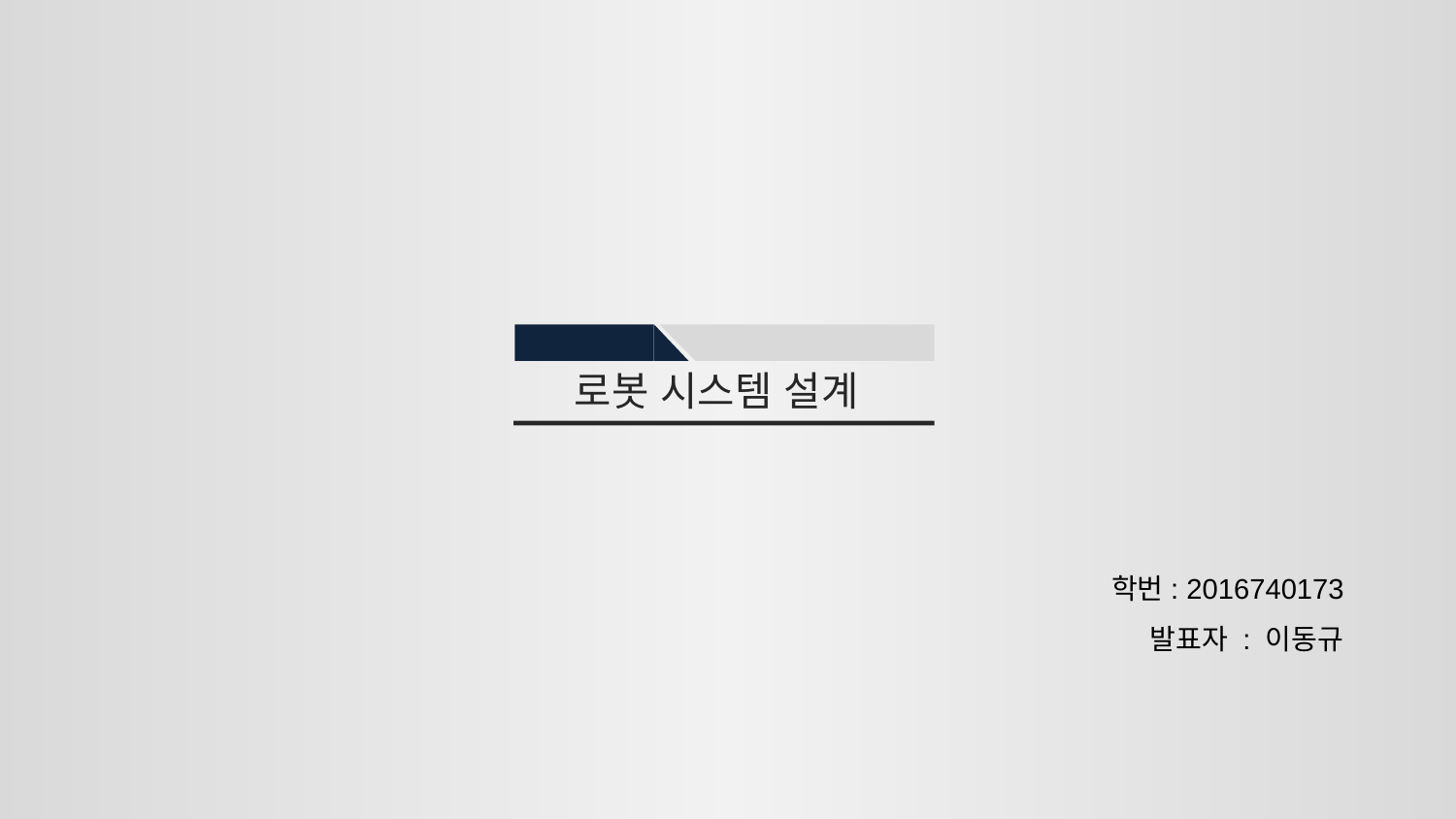

로봇 시스템 설계

학번: 2016740173
발표자 : 이동규